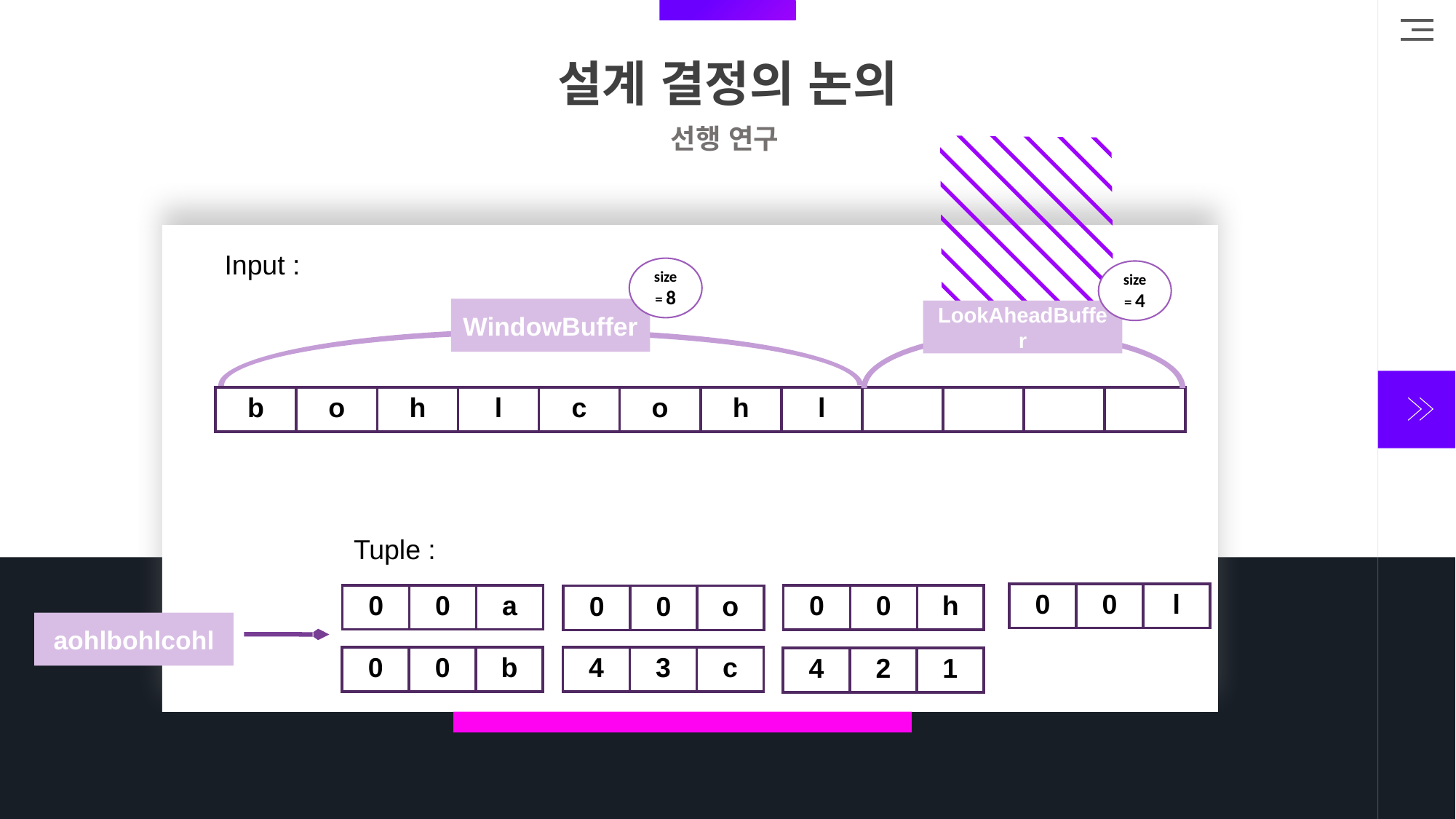

설계 결정의 논의

선행 연구

Input :
size
= 8
size
= 4
WindowBuffer
LookAheadBuffer

| b | o | h | l | c | o | h | l |  |  |  |  |
| --- | --- | --- | --- | --- | --- | --- | --- | --- | --- | --- | --- |

Tuple :

| 0 | 0 | l |
| --- | --- | --- |
| 0 | 0 | a |
| --- | --- | --- |
| 0 | 0 | h |
| --- | --- | --- |
| 0 | 0 | o |
| --- | --- | --- |
aohlbohlcohl
| 0 | 0 | b |
| --- | --- | --- |
| 4 | 3 | c |
| --- | --- | --- |
| 4 | 2 | 1 |
| --- | --- | --- |